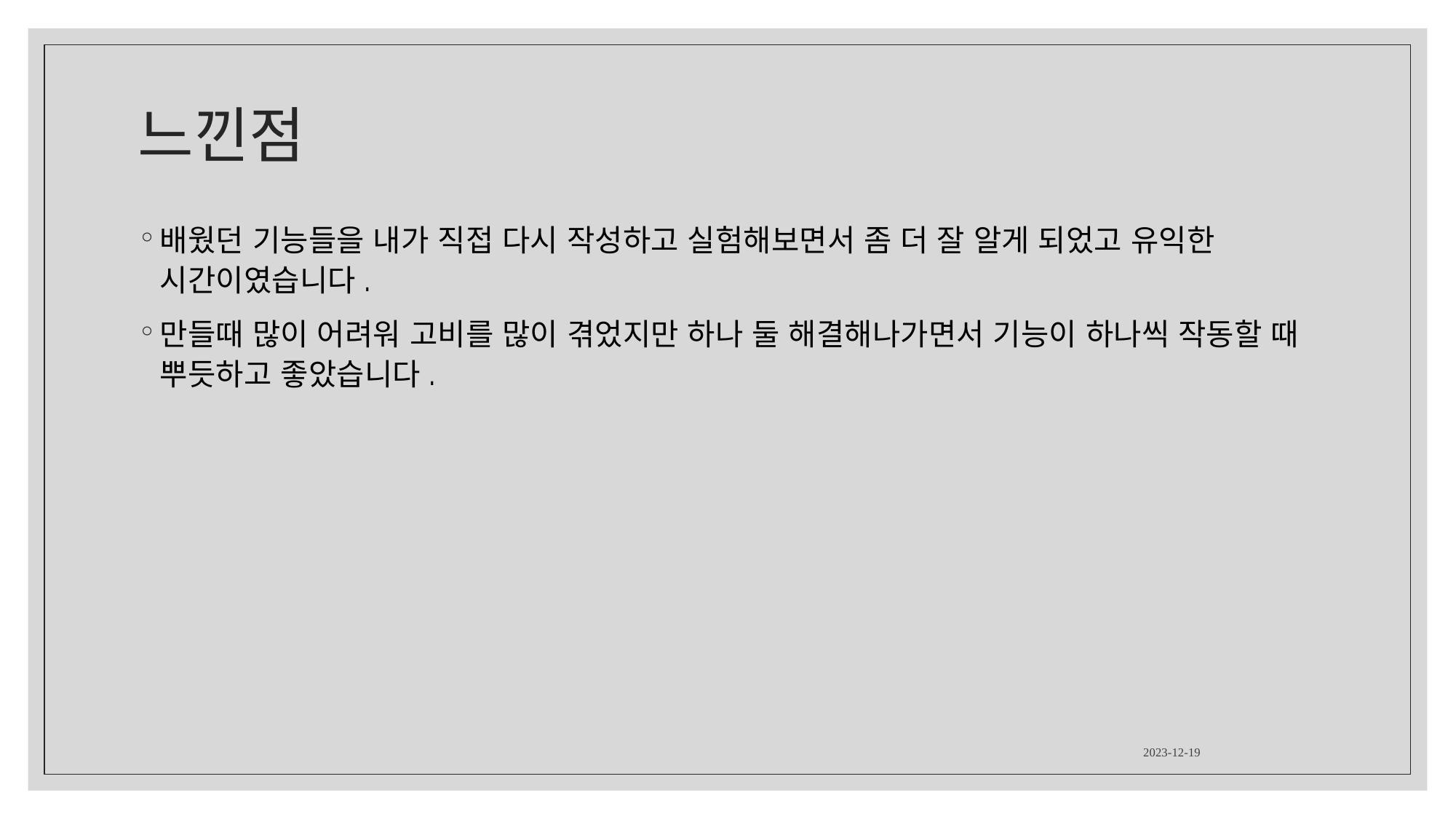

# 느낀점
배웠던 기능들을 내가 직접 다시 작성하고 실험해보면서 좀 더 잘 알게 되었고 유익한 시간이였습니다.
만들때 많이 어려워 고비를 많이 겪었지만 하나 둘 해결해나가면서 기능이 하나씩 작동할 때 뿌듯하고 좋았습니다.
2023-12-19